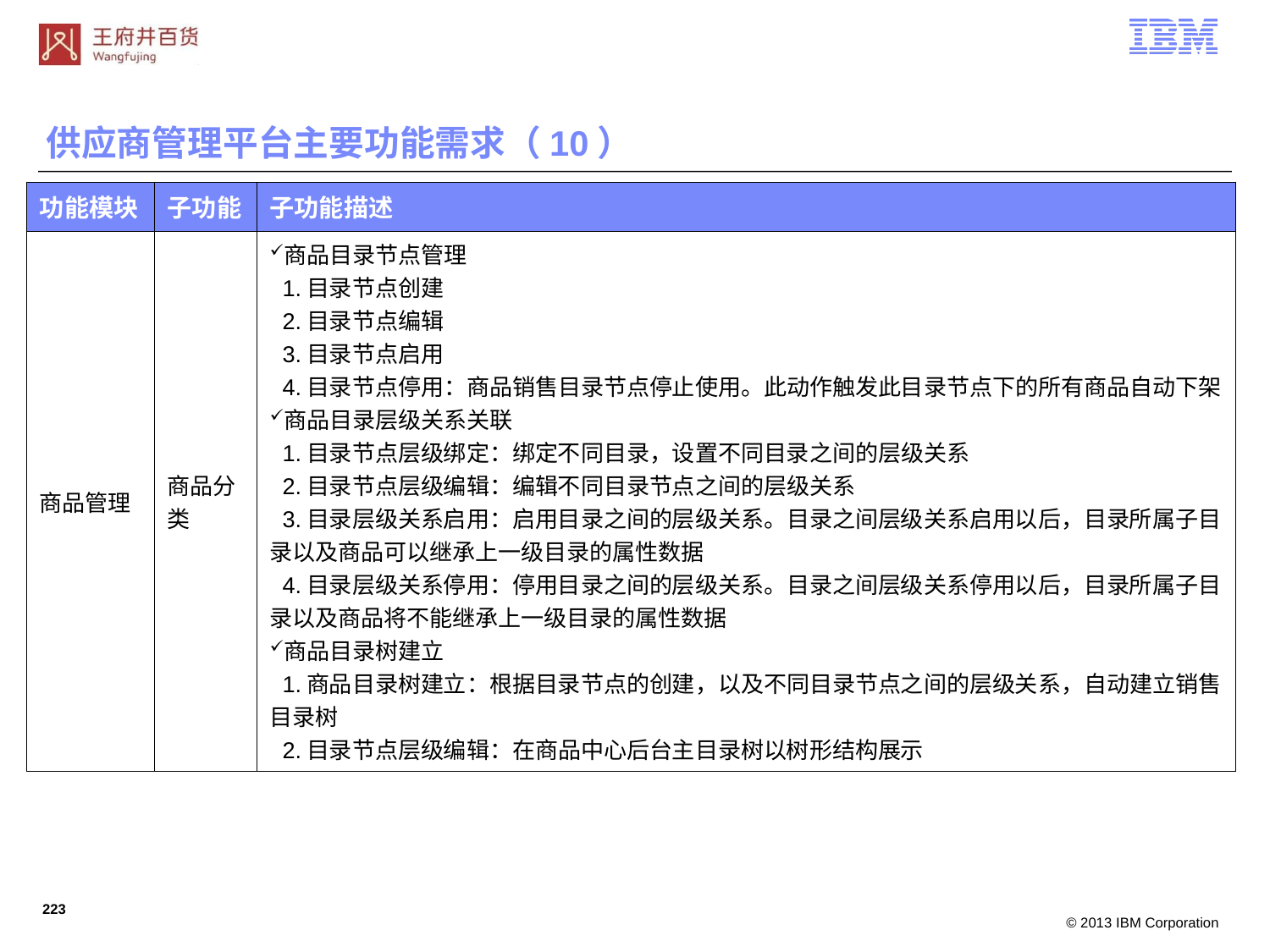

供应商管理平台主要功能需求（10）
| 功能模块 | 子功能 | 子功能描述 |
| --- | --- | --- |
| 商品管理 | 商品分类 | 商品目录节点管理 1.目录节点创建 2.目录节点编辑 3.目录节点启用 4.目录节点停用：商品销售目录节点停止使用。此动作触发此目录节点下的所有商品自动下架 商品目录层级关系关联 1.目录节点层级绑定：绑定不同目录，设置不同目录之间的层级关系 2.目录节点层级编辑：编辑不同目录节点之间的层级关系 3.目录层级关系启用：启用目录之间的层级关系。目录之间层级关系启用以后，目录所属子目录以及商品可以继承上一级目录的属性数据 4.目录层级关系停用：停用目录之间的层级关系。目录之间层级关系停用以后，目录所属子目录以及商品将不能继承上一级目录的属性数据 商品目录树建立 1.商品目录树建立：根据目录节点的创建，以及不同目录节点之间的层级关系，自动建立销售目录树 2.目录节点层级编辑：在商品中心后台主目录树以树形结构展示 |
223